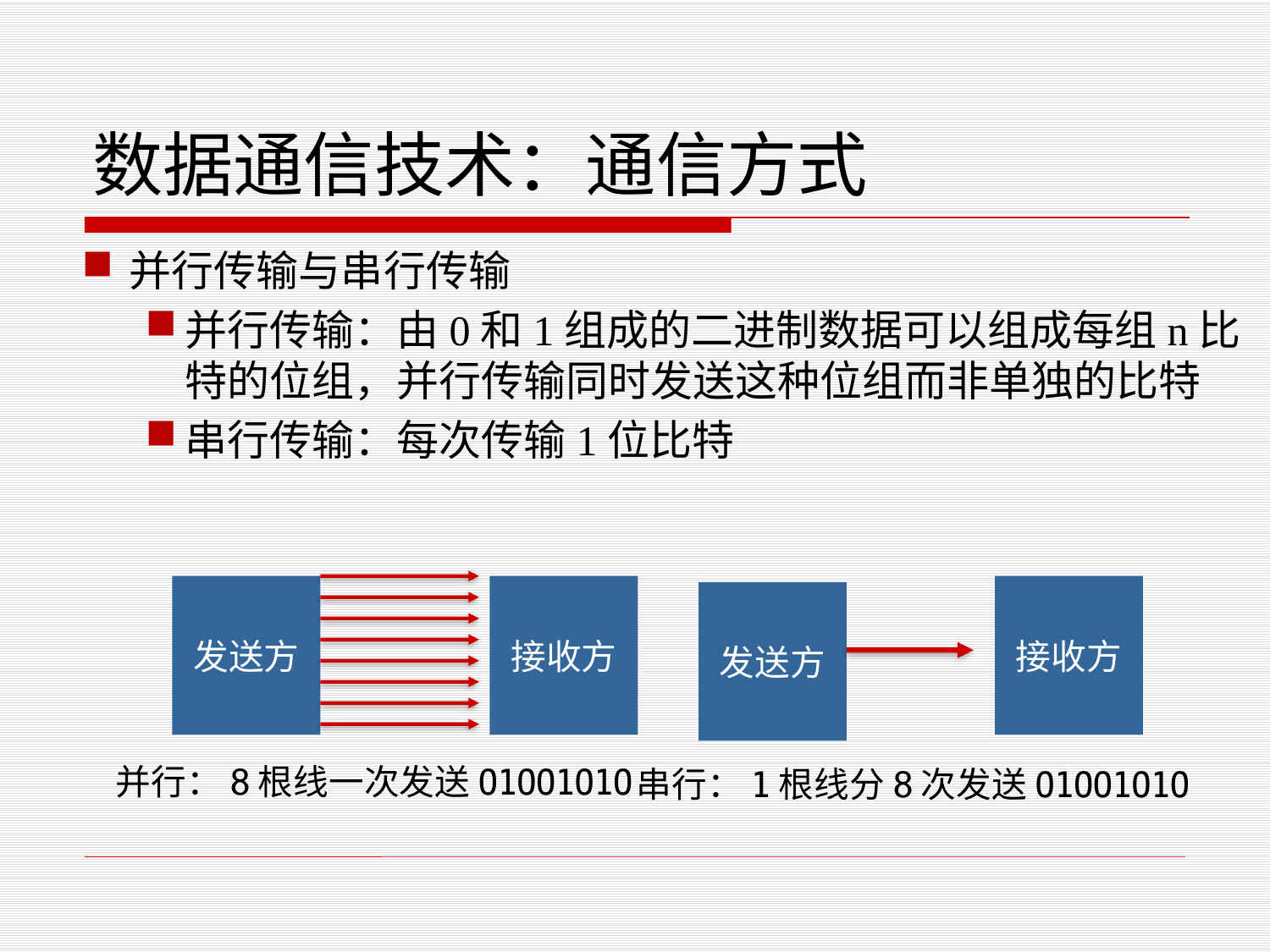

# 数据通信技术：通信方式
并行传输与串行传输
并行传输：由0和1组成的二进制数据可以组成每组n比特的位组，并行传输同时发送这种位组而非单独的比特
串行传输：每次传输1位比特

发送方

接收方
接收方
发送方

并行：8根线一次发送01001010
串行：1根线分8次发送01001010